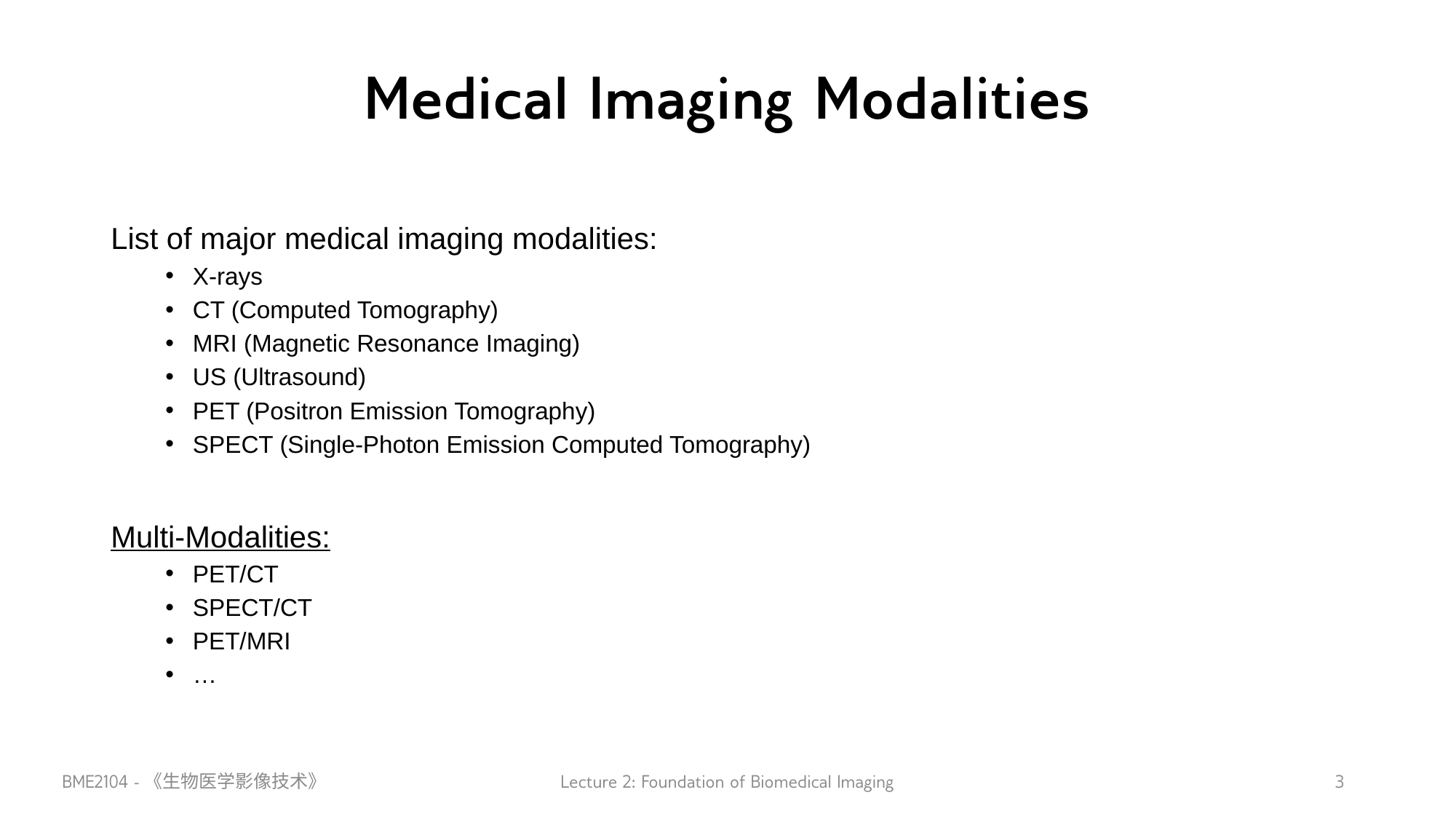

# Medical Imaging Modalities
List of major medical imaging modalities:
X-rays
CT (Computed Tomography)
MRI (Magnetic Resonance Imaging)
US (Ultrasound)
PET (Positron Emission Tomography)
SPECT (Single-Photon Emission Computed Tomography)

Multi-Modalities:
PET/CT
SPECT/CT
PET/MRI
…

BME2104 -《生物医学影像技术》
Lecture 2: Foundation of Biomedical Imaging
3